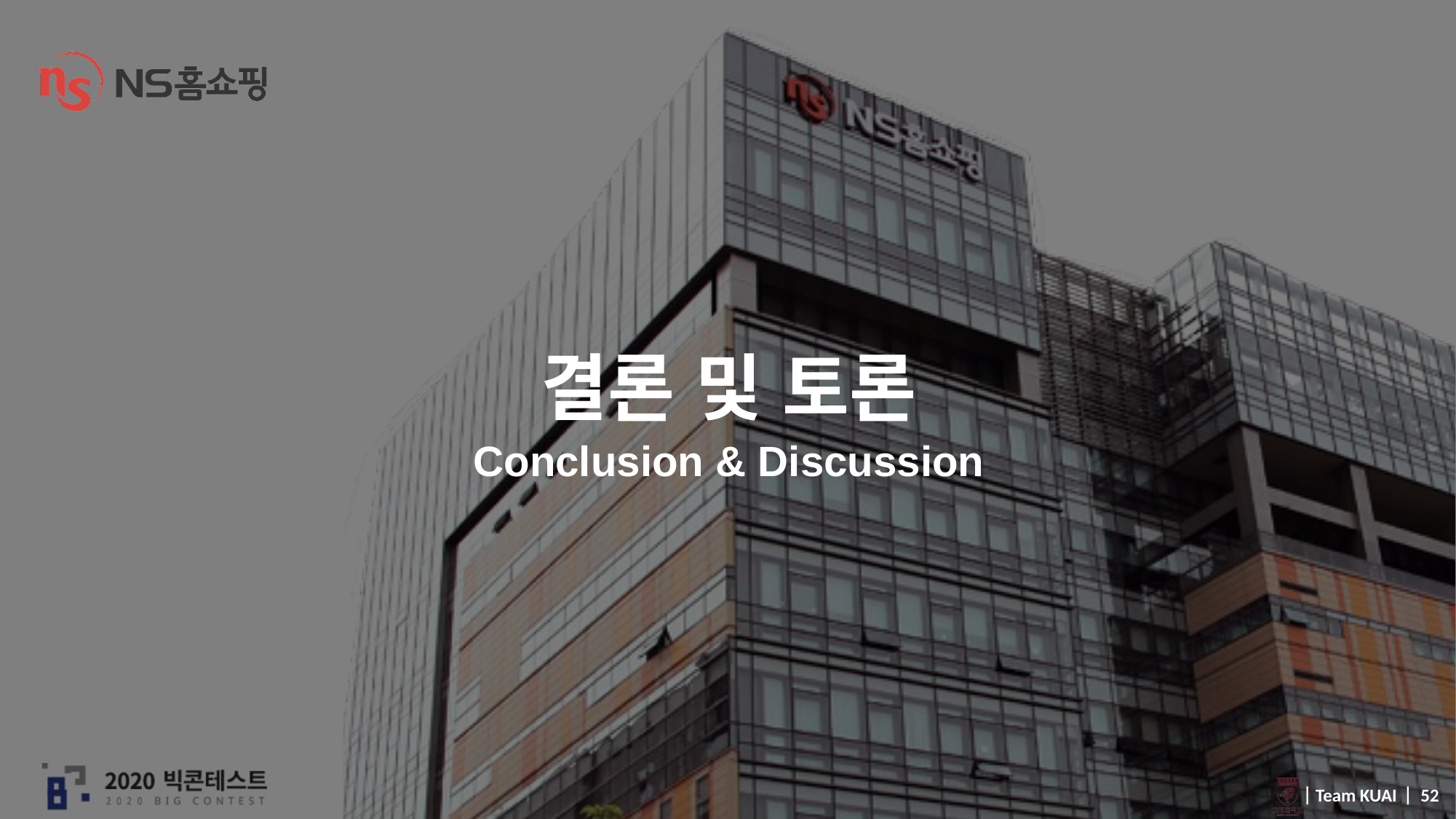

# 결론 및 토론 Conclusion & Discussion
 ⎸Team KUAI  ⎸ 52